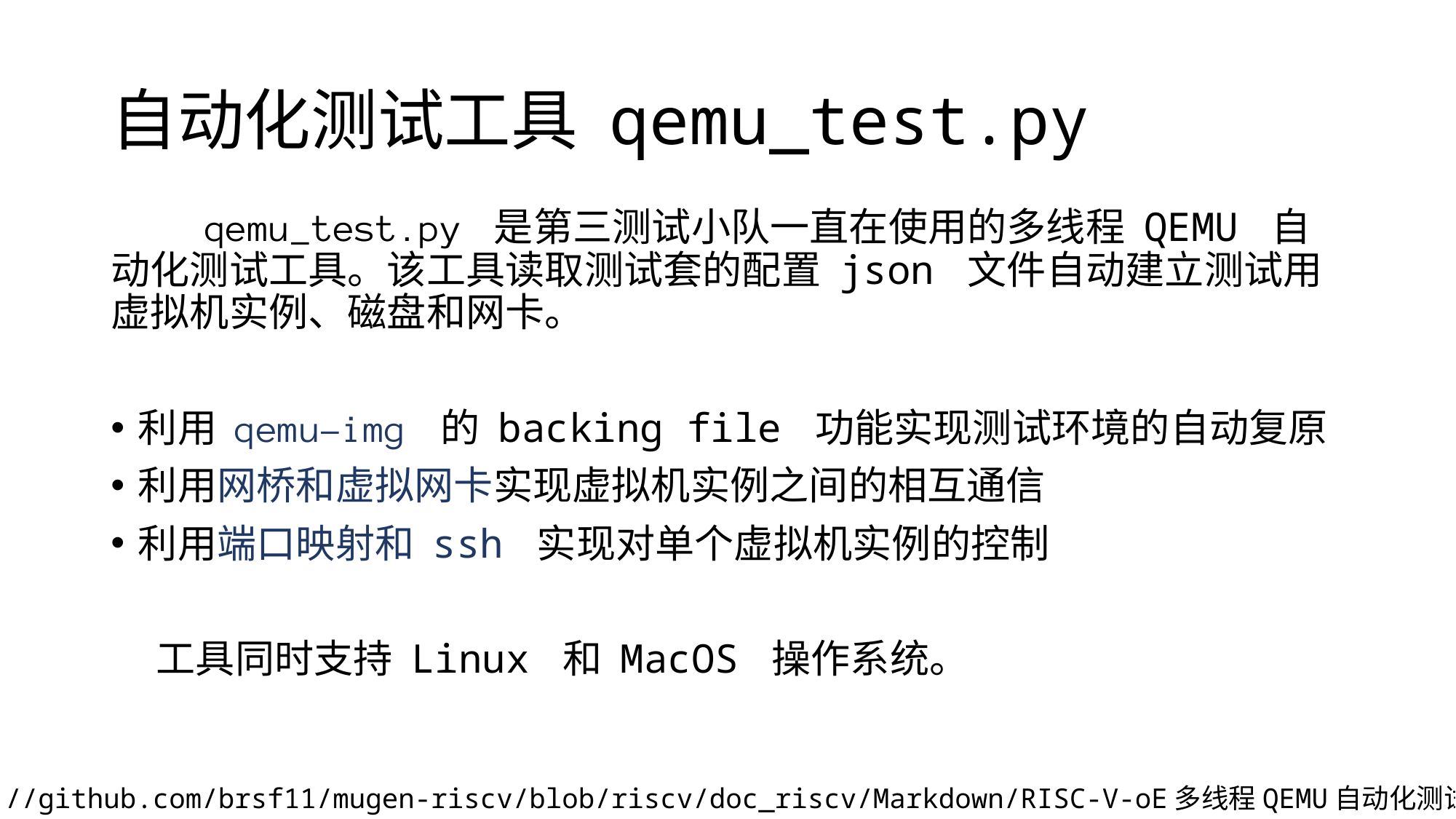

# 自动化测试工具 qemu_test.py
    qemu_test.py 是第三测试小队一直在使用的多线程 QEMU 自动化测试工具。该工具读取测试套的配置 json 文件自动建立测试用虚拟机实例、磁盘和网卡。

利用 qemu-img 的 backing file 功能实现测试环境的自动复原
利用网桥和虚拟网卡实现虚拟机实例之间的相互通信
利用端口映射和 ssh 实现对单个虚拟机实例的控制

    工具同时支持 Linux 和 MacOS 操作系统。
https://github.com/brsf11/mugen-riscv/blob/riscv/doc_riscv/Markdown/RISC-V-oE多线程QEMU自动化测试使用.md